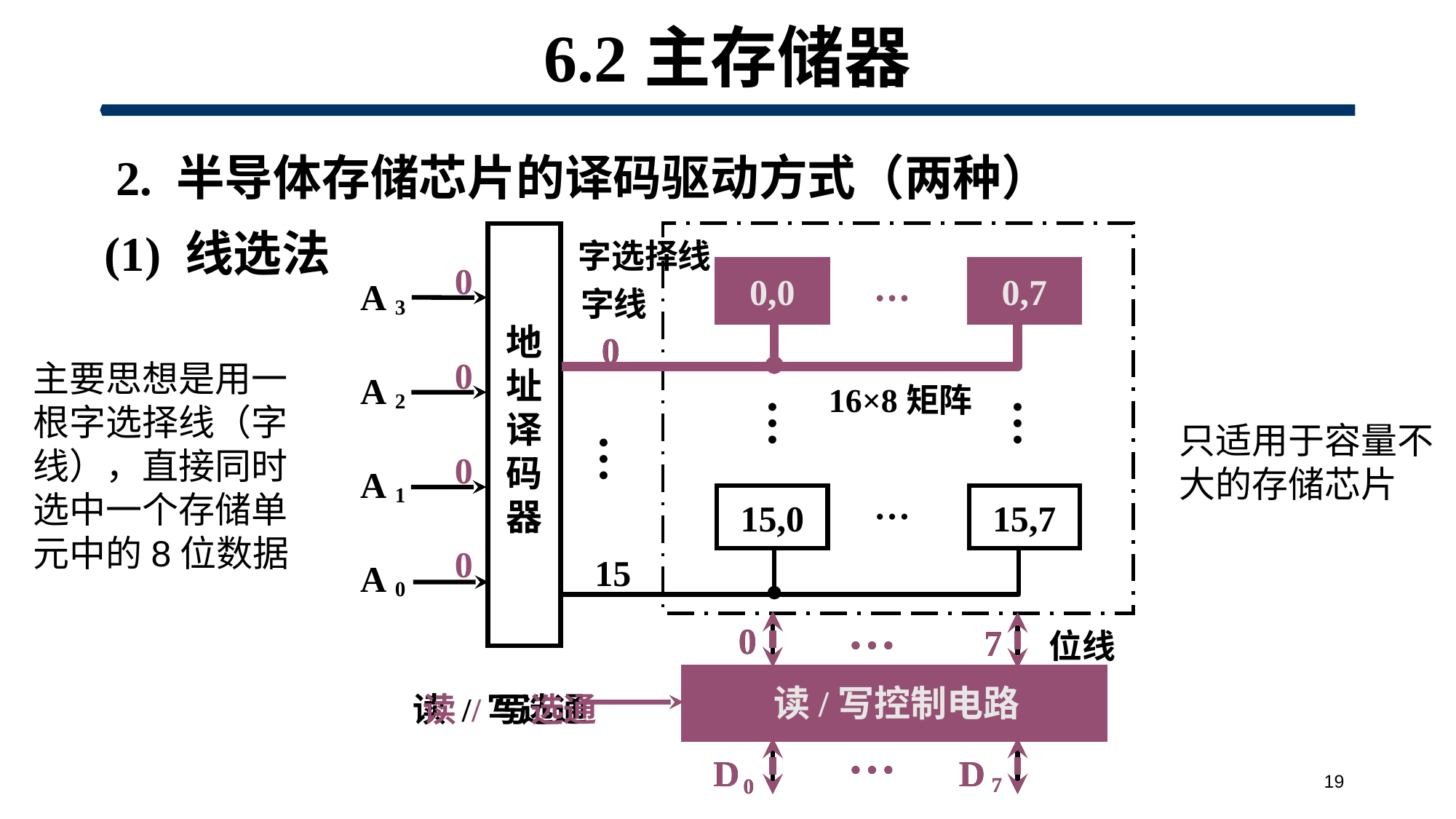

# 6.2主存储器
2. 半导体存储芯片的译码驱动方式（两种）
(1) 线选法

0,0
0,7
A
3
 字线

地
址
译
码
器

0

A
2
16×8矩阵
…
…

…
A
1
15,0
15,7

15

A
0

…

0
7
 位线

    读/写控制电路
   读 / 写选通

…

D
D
7
0
…
…
 字选择线
0
0
0
0
…
0,0
0,7

0
主要思想是用一根字选择线（字线），直接同时选中一个存储单元中的8位数据
只适用于容量不大的存储芯片
…

0
7

    读/写控制电路
   读 / 写选通

…

D
D
7
0
19